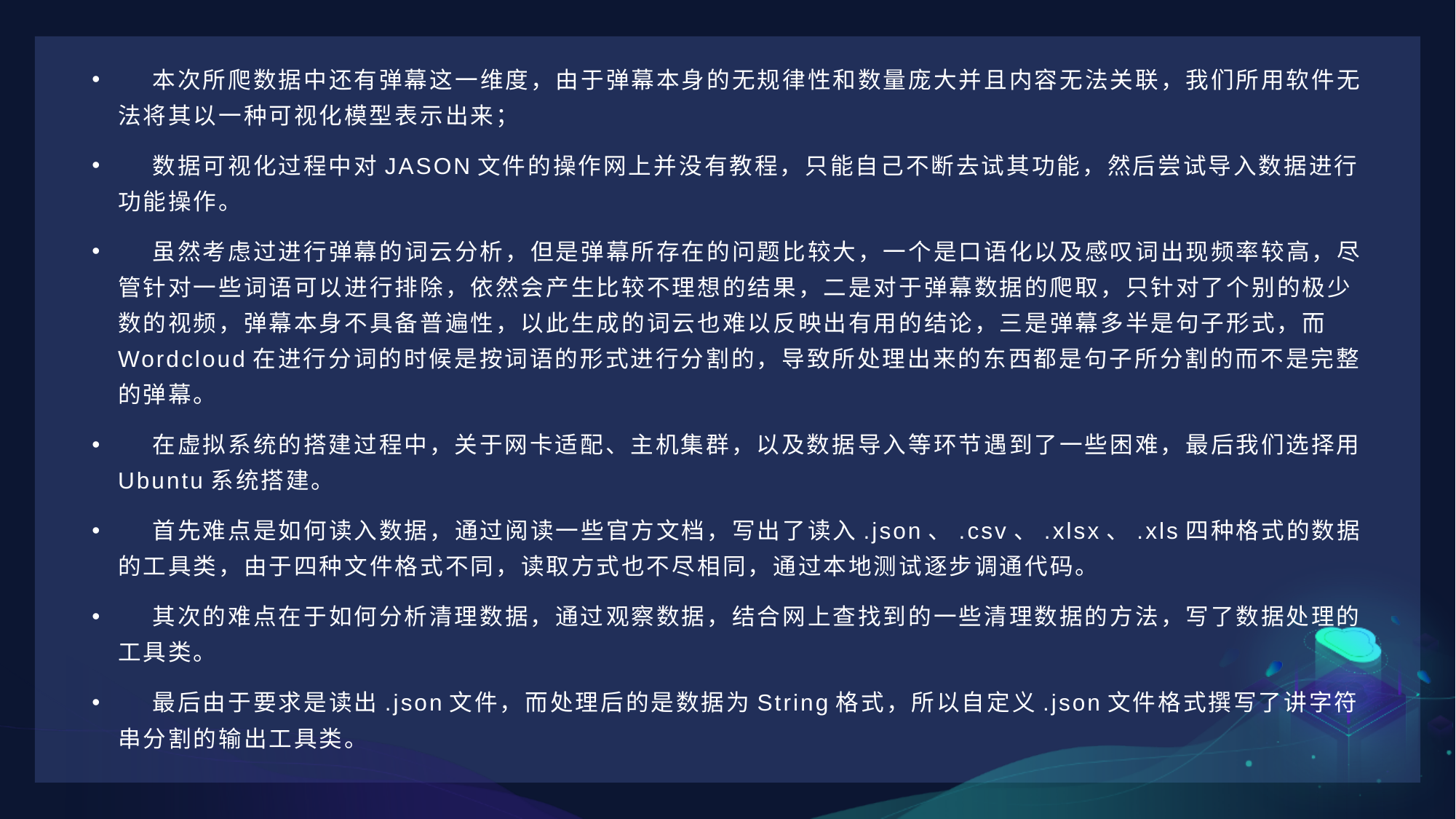

本次所爬数据中还有弹幕这一维度，由于弹幕本身的无规律性和数量庞大并且内容无法关联，我们所用软件无法将其以一种可视化模型表示出来；
    数据可视化过程中对JASON文件的操作网上并没有教程，只能自己不断去试其功能，然后尝试导入数据进行功能操作。
    虽然考虑过进行弹幕的词云分析，但是弹幕所存在的问题比较大，一个是口语化以及感叹词出现频率较高，尽管针对一些词语可以进行排除，依然会产生比较不理想的结果，二是对于弹幕数据的爬取，只针对了个别的极少数的视频，弹幕本身不具备普遍性，以此生成的词云也难以反映出有用的结论，三是弹幕多半是句子形式，而Wordcloud在进行分词的时候是按词语的形式进行分割的，导致所处理出来的东西都是句子所分割的而不是完整的弹幕。
    在虚拟系统的搭建过程中，关于网卡适配、主机集群，以及数据导入等环节遇到了一些困难，最后我们选择用Ubuntu系统搭建。
    首先难点是如何读入数据，通过阅读一些官方文档，写出了读入.json、.csv、.xlsx、.xls四种格式的数据的工具类，由于四种文件格式不同，读取方式也不尽相同，通过本地测试逐步调通代码。
    其次的难点在于如何分析清理数据，通过观察数据，结合网上查找到的一些清理数据的方法，写了数据处理的工具类。
    最后由于要求是读出.json文件，而处理后的是数据为String格式，所以自定义.json文件格式撰写了讲字符串分割的输出工具类。